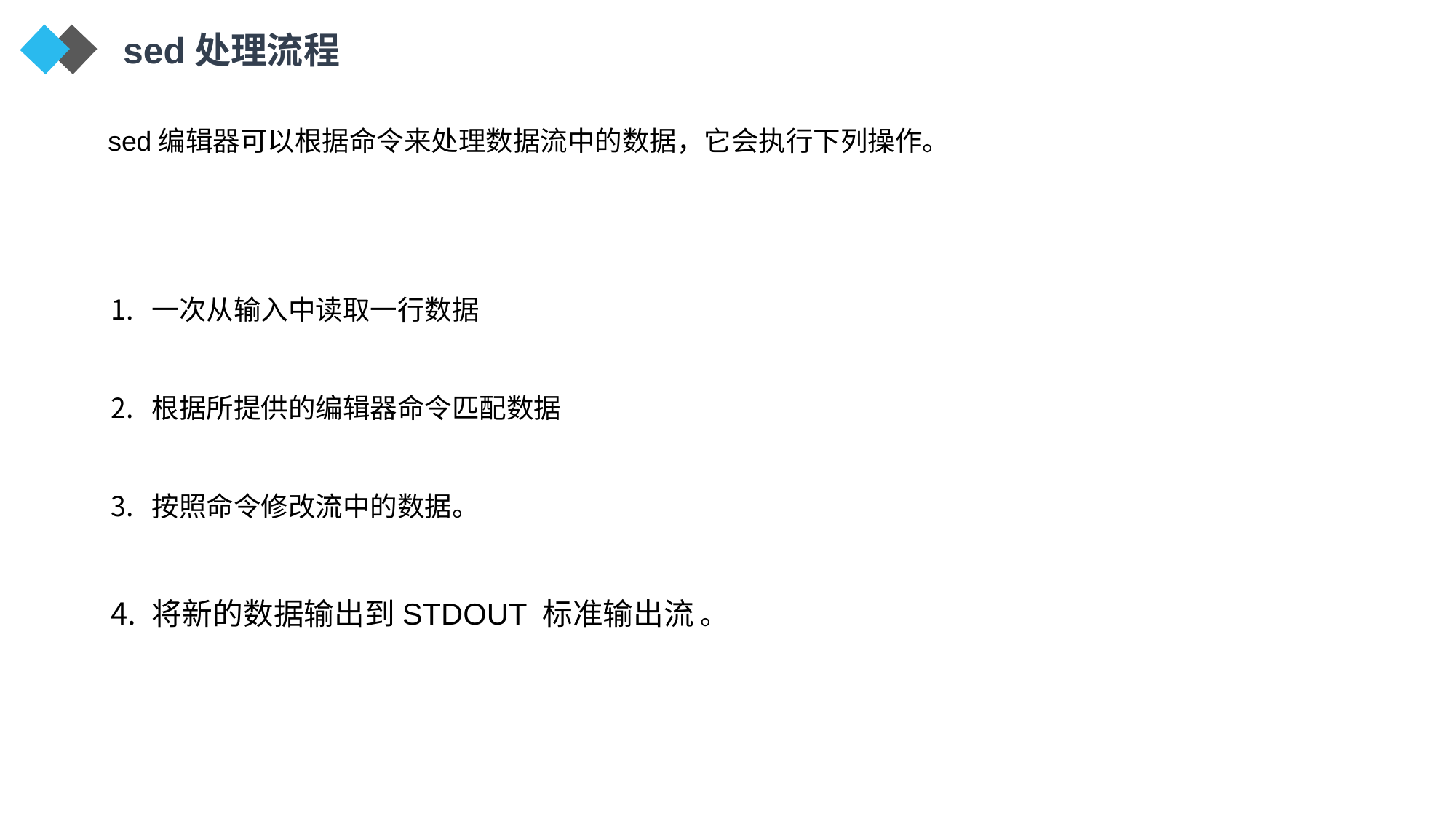

sed处理流程

sed编辑器可以根据命令来处理数据流中的数据，它会执行下列操作。
一次从输入中读取一行数据
根据所提供的编辑器命令匹配数据
按照命令修改流中的数据。
将新的数据输出到STDOUT 标准输出流 。